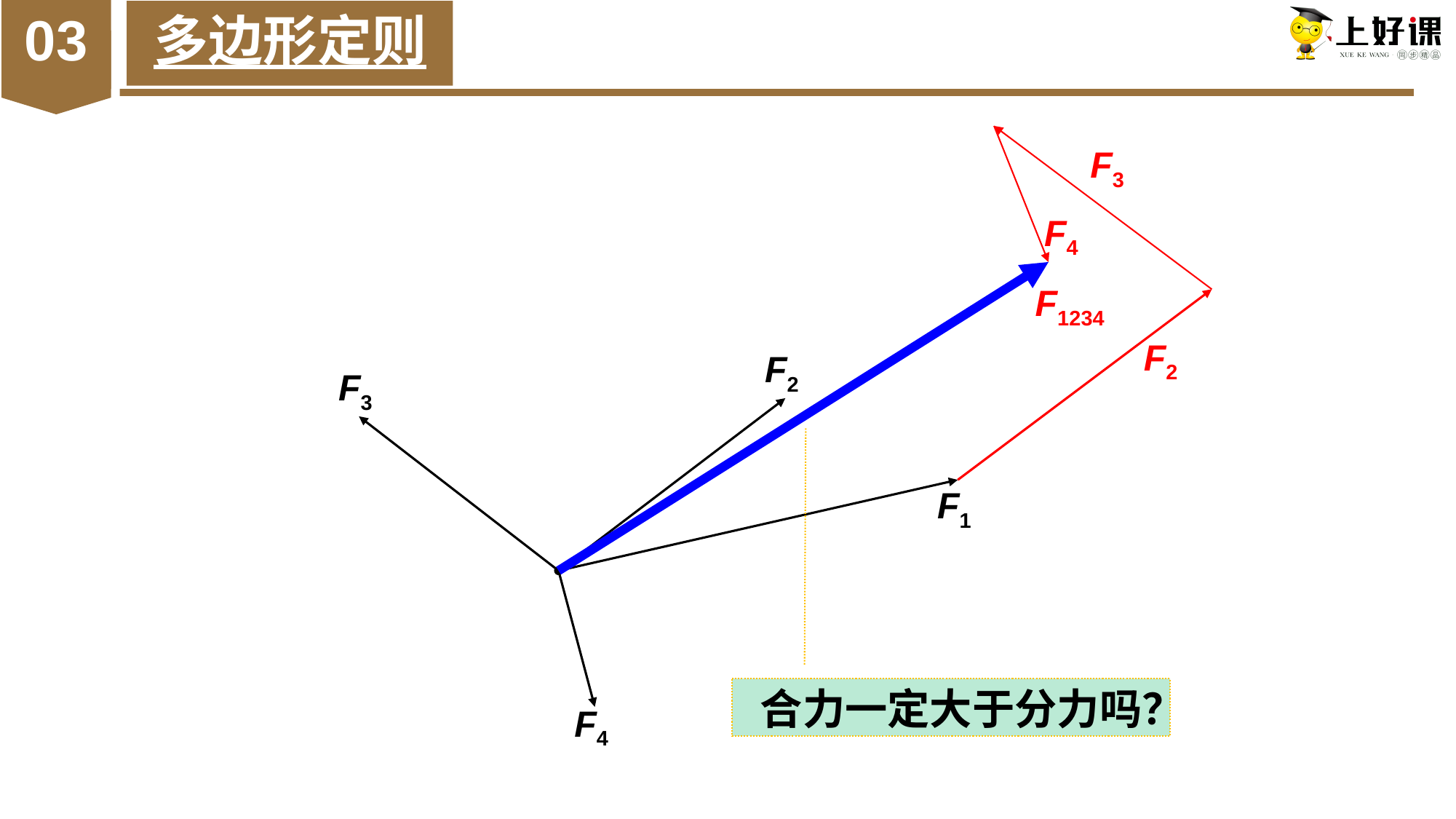

03

多边形定则

F3
F4

F1234

F2
F2
F3
F1
F4

合力一定大于分力吗？